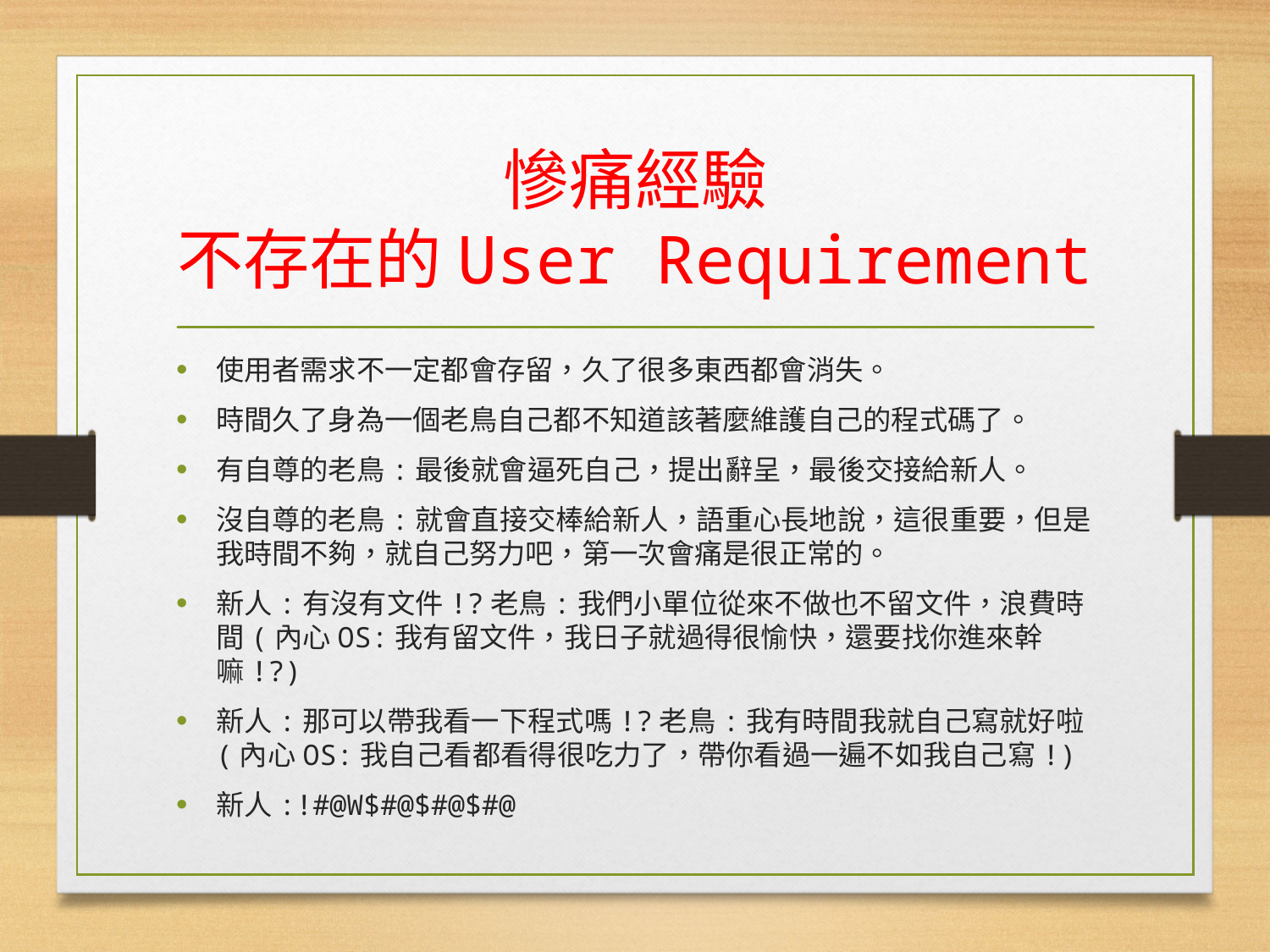

# 慘痛經驗 不存在的User Requirement
使用者需求不一定都會存留，久了很多東西都會消失。
時間久了身為一個老鳥自己都不知道該著麼維護自己的程式碼了。
有自尊的老鳥:最後就會逼死自己，提出辭呈，最後交接給新人。
沒自尊的老鳥:就會直接交棒給新人，語重心長地說，這很重要，但是我時間不夠，就自己努力吧，第一次會痛是很正常的。
新人:有沒有文件!?老鳥:我們小單位從來不做也不留文件，浪費時間(內心OS:我有留文件，我日子就過得很愉快，還要找你進來幹嘛!?)
新人:那可以帶我看一下程式嗎!?老鳥:我有時間我就自己寫就好啦(內心OS:我自己看都看得很吃力了，帶你看過一遍不如我自己寫!)
新人:!#@W$#@$#@$#@